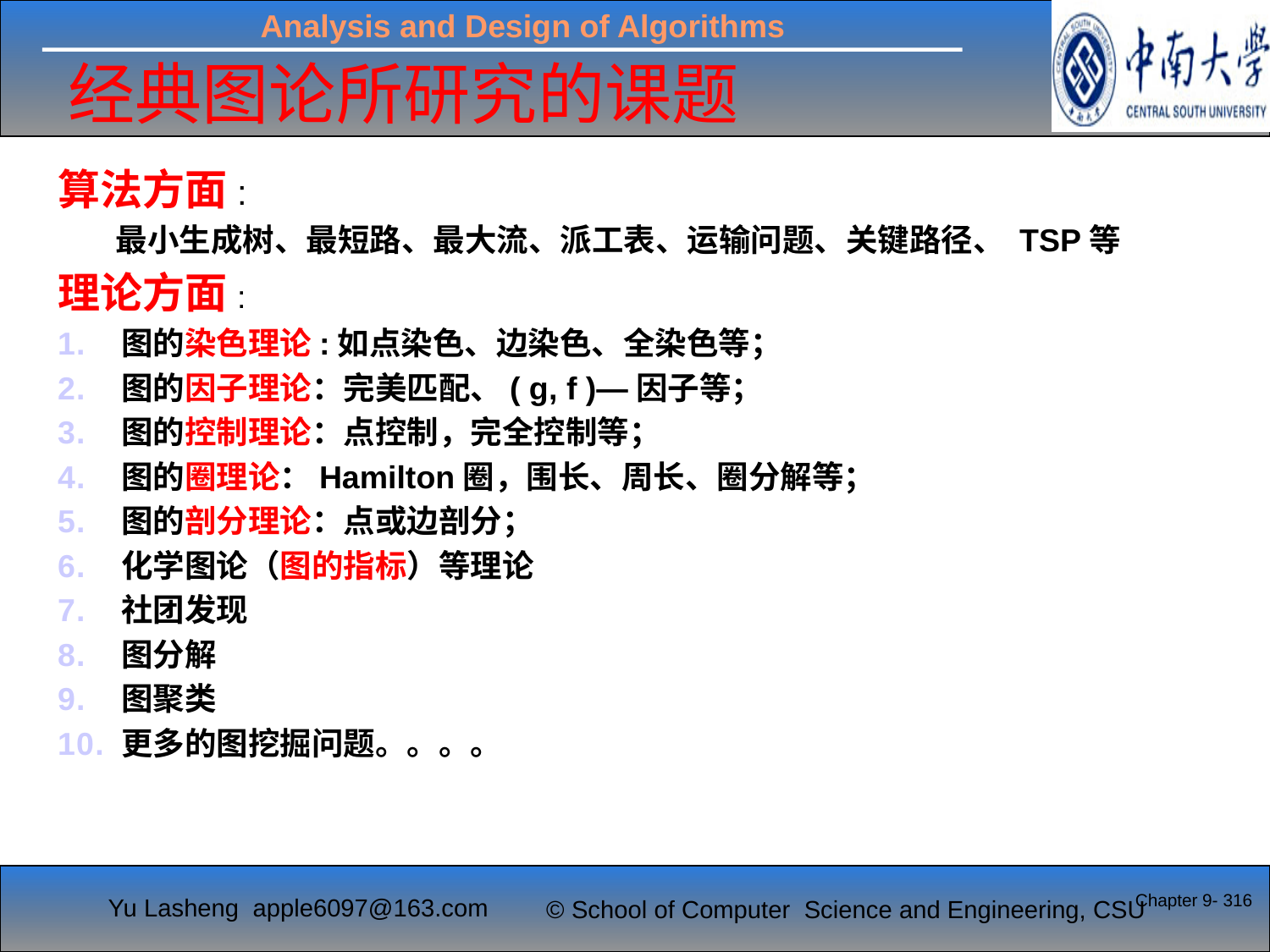

# 经典图论所研究的课题
算法方面:
       最小生成树、最短路、最大流、派工表、运输问题、关键路径、 TSP等
理论方面:
图的染色理论:如点染色、边染色、全染色等；
图的因子理论：完美匹配、( g, f )—因子等；
图的控制理论：点控制，完全控制等；
图的圈理论：Hamilton圈，围长、周长、圈分解等；
图的剖分理论：点或边剖分；
化学图论（图的指标）等理论
社团发现
图分解
图聚类
更多的图挖掘问题。。。。

Chapter 9- 316